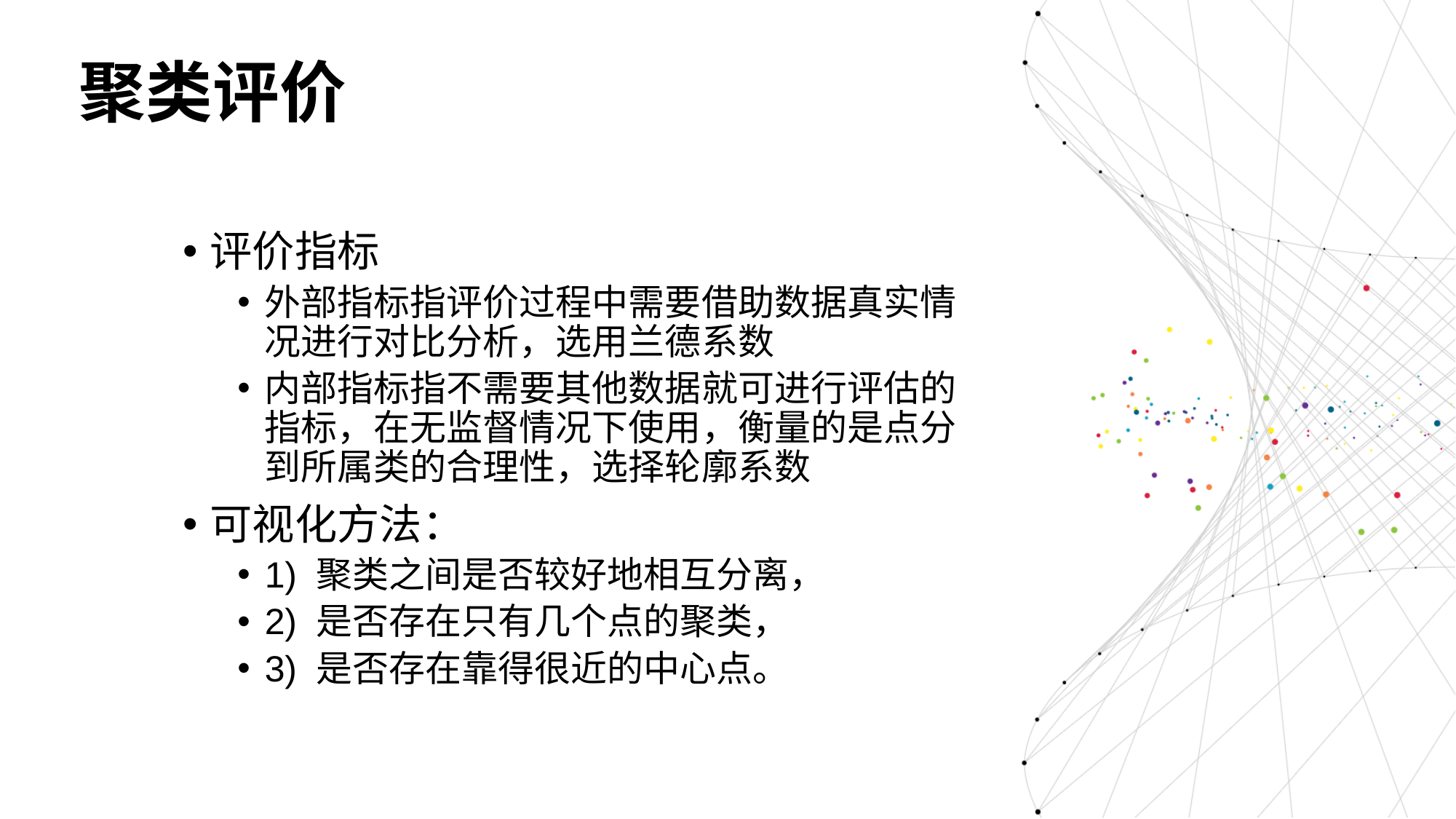

聚类评价

评价指标
外部指标指评价过程中需要借助数据真实情况进行对比分析，选用兰德系数
内部指标指不需要其他数据就可进行评估的指标，在无监督情况下使用，衡量的是点分到所属类的合理性，选择轮廓系数
可视化方法：
1) 聚类之间是否较好地相互分离，
2) 是否存在只有几个点的聚类，
3) 是否存在靠得很近的中心点。